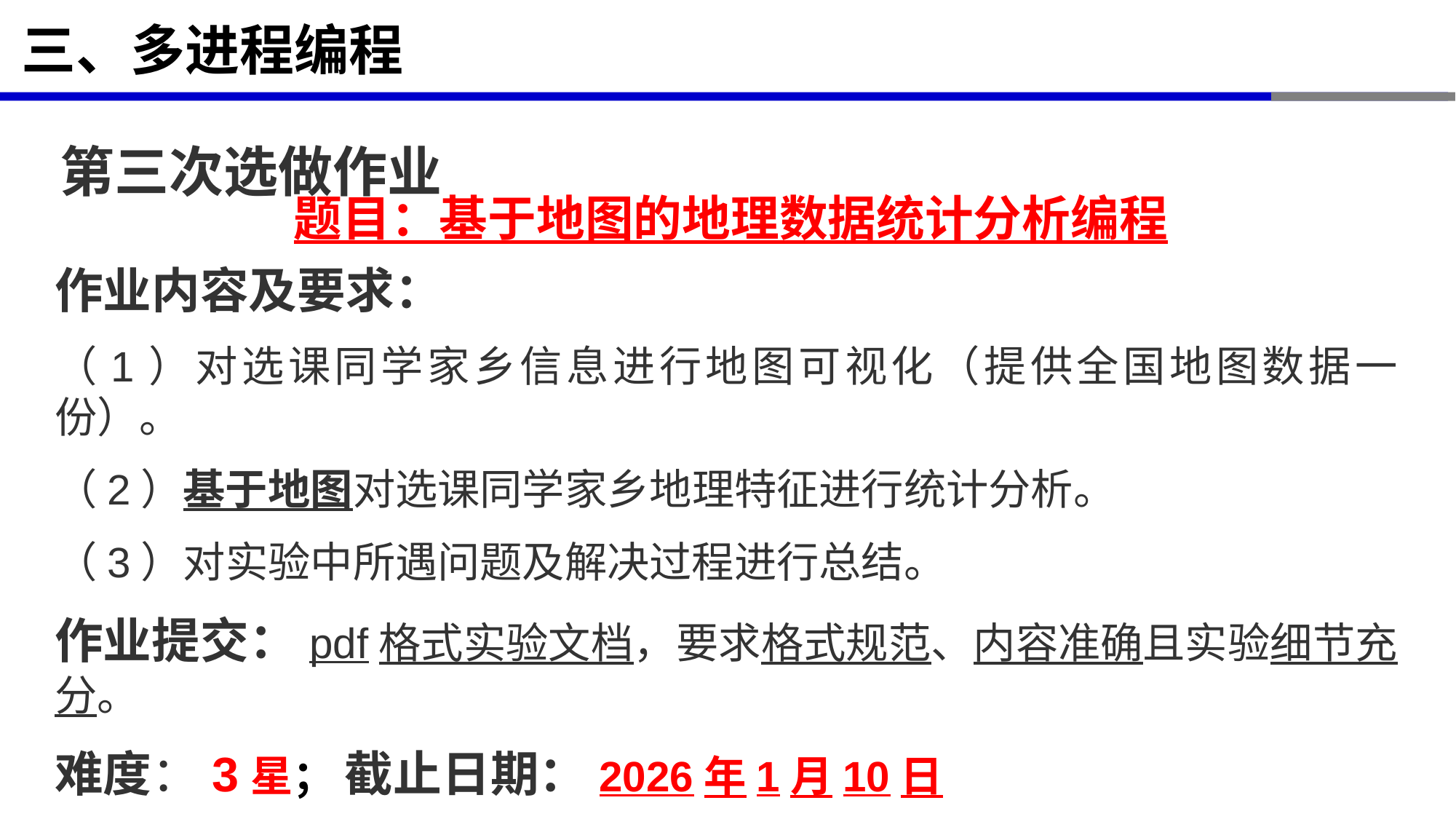

# 三、多进程编程
第三次选做作业
题目：基于地图的地理数据统计分析编程
作业内容及要求：
（1）对选课同学家乡信息进行地图可视化（提供全国地图数据一份）。
（2）基于地图对选课同学家乡地理特征进行统计分析。
（3）对实验中所遇问题及解决过程进行总结。
作业提交：pdf格式实验文档，要求格式规范、内容准确且实验细节充分。
难度：3星； 截止日期：2026年1月10日